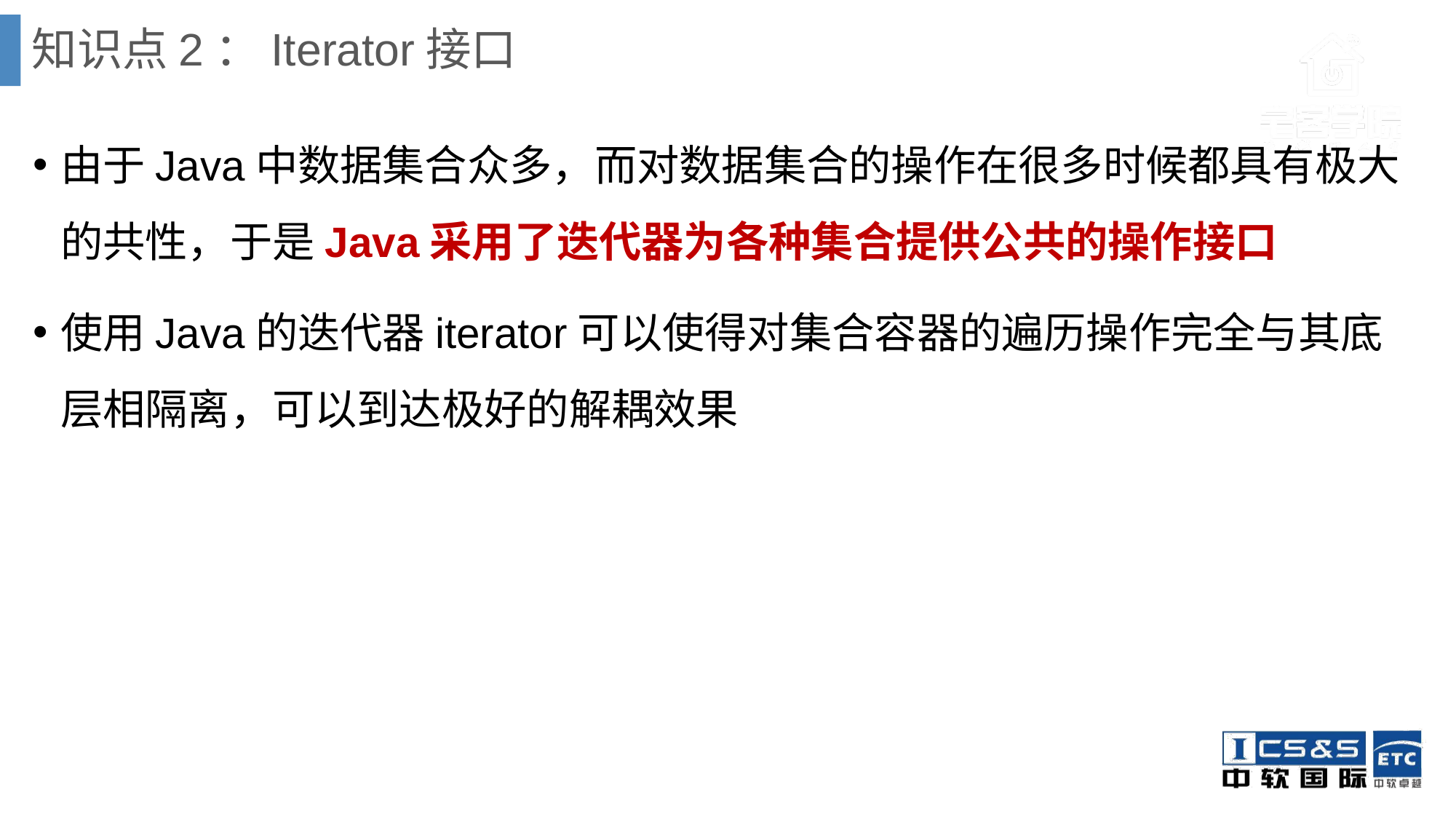

# 知识点2：Iterator接口
由于Java中数据集合众多，而对数据集合的操作在很多时候都具有极大的共性，于是Java采用了迭代器为各种集合提供公共的操作接口
使用Java的迭代器iterator可以使得对集合容器的遍历操作完全与其底层相隔离，可以到达极好的解耦效果